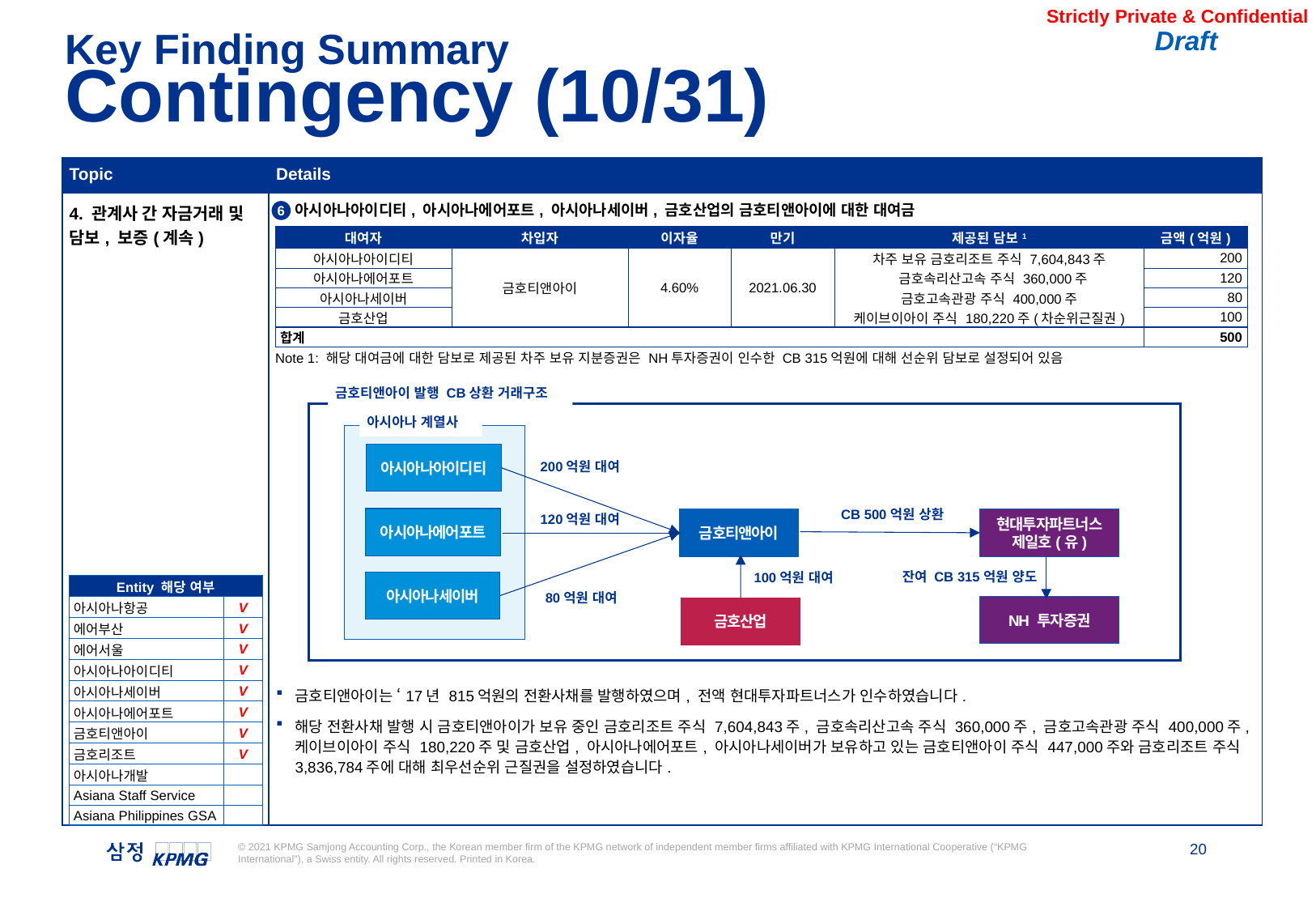

Key Finding Summary
Contingency (10/31)
| Topic | Details |
| --- | --- |
| 4. 관계사 간 자금거래 및 담보, 보증(계속) | 아시아나아이디티, 아시아나에어포트, 아시아나세이버, 금호산업의 금호티앤아이에 대한 대여금 금호티앤아이는 ‘17년 815억원의 전환사채를 발행하였으며, 전액 현대투자파트너스가 인수하였습니다. 해당 전환사채 발행 시 금호티앤아이가 보유 중인 금호리조트 주식 7,604,843주, 금호속리산고속 주식 360,000주, 금호고속관광 주식 400,000주, 케이브이아이 주식 180,220주 및 금호산업, 아시아나에어포트, 아시아나세이버가 보유하고 있는 금호티앤아이 주식 447,000주와 금호리조트 주식 3,836,784주에 대해 최우선순위 근질권을 설정하였습니다. |
6
| 대여자 | 차입자 | 이자율 | 만기 | 제공된 담보1 | 금액(억원) |
| --- | --- | --- | --- | --- | --- |
| 아시아나아이디티 | 금호티앤아이 | 4.60% | 2021.06.30 | 차주 보유 금호리조트 주식 7,604,843주 금호속리산고속 주식 360,000주 금호고속관광 주식 400,000주 케이브이아이 주식 180,220주(차순위근질권) | 200 |
| 아시아나에어포트 |  |  |  |  | 120 |
| 아시아나세이버 |  |  |  |  | 80 |
| 금호산업 |  |  |  |  | 100 |
| 합계 |  |  |  |  | 500 |
Note 1: 해당 대여금에 대한 담보로 제공된 차주 보유 지분증권은 NH투자증권이 인수한 CB 315억원에 대해 선순위 담보로 설정되어 있음
금호티앤아이 발행 CB상환 거래구조

아시아나 계열사

아시아나아이디티
200억원 대여
CB 500억원 상환
120억원 대여
아시아나에어포트
금호티앤아이
현대투자파트너스
제일호(유)
잔여 CB 315억원 양도
100억원 대여
아시아나세이버
80억원 대여
NH 투자증권
금호산업
| Entity 해당 여부 |  |
| --- | --- |
| 아시아나항공 | V |
| 에어부산 | V |
| 에어서울 | V |
| 아시아나아이디티 | V |
| 아시아나세이버 | V |
| 아시아나에어포트 | V |
| 금호티앤아이 | V |
| 금호리조트 | V |
| 아시아나개발 |  |
| Asiana Staff Service |  |
| Asiana Philippines GSA |  |